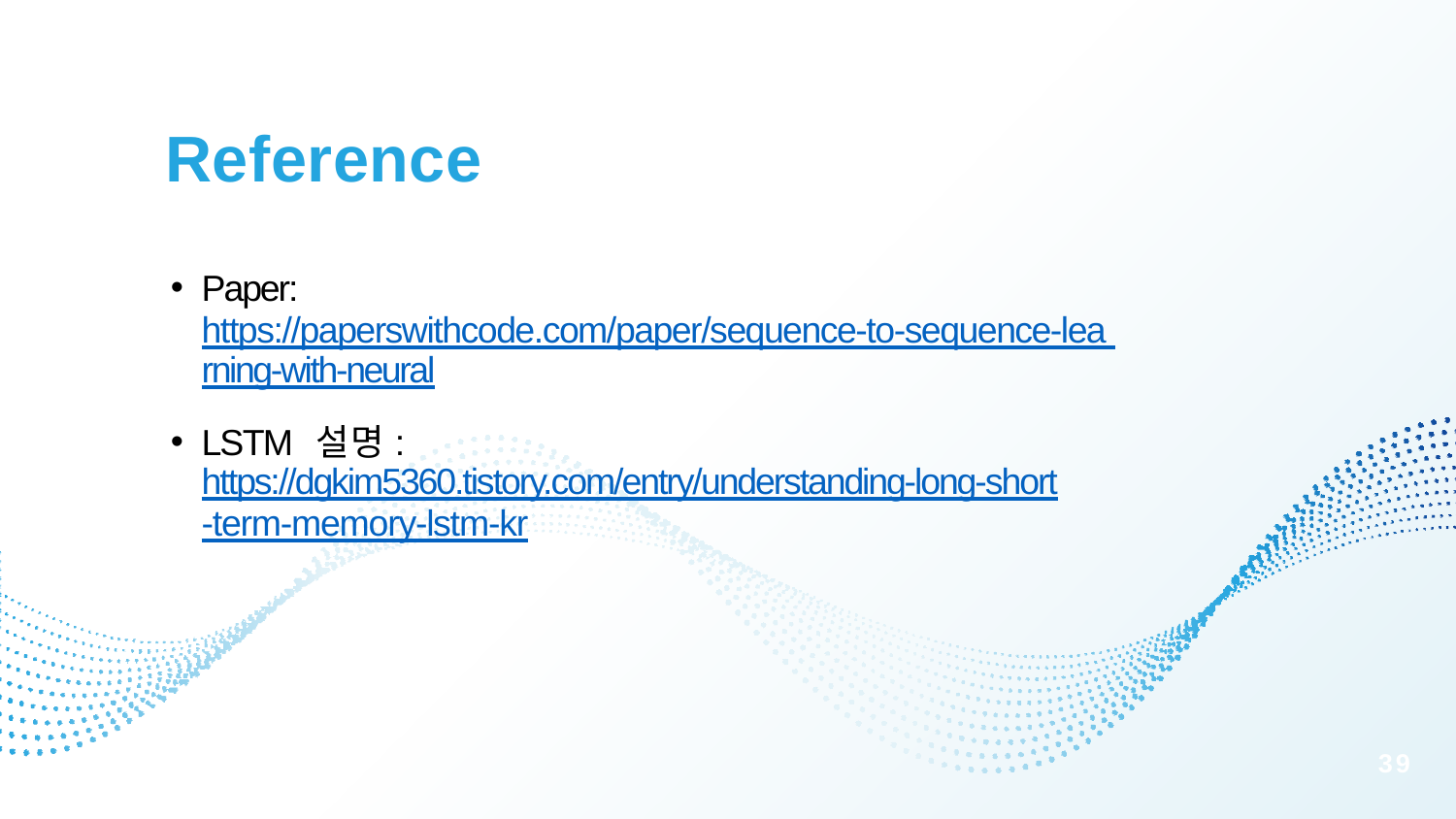

# Reference
Paper:
https://paperswithcode.com/paper/sequence-to-sequence-lea  rning-with-neural

LSTM 설명:
https://dgkim5360.tistory.com/entry/understanding-long-short
-term-memory-lstm-kr
39